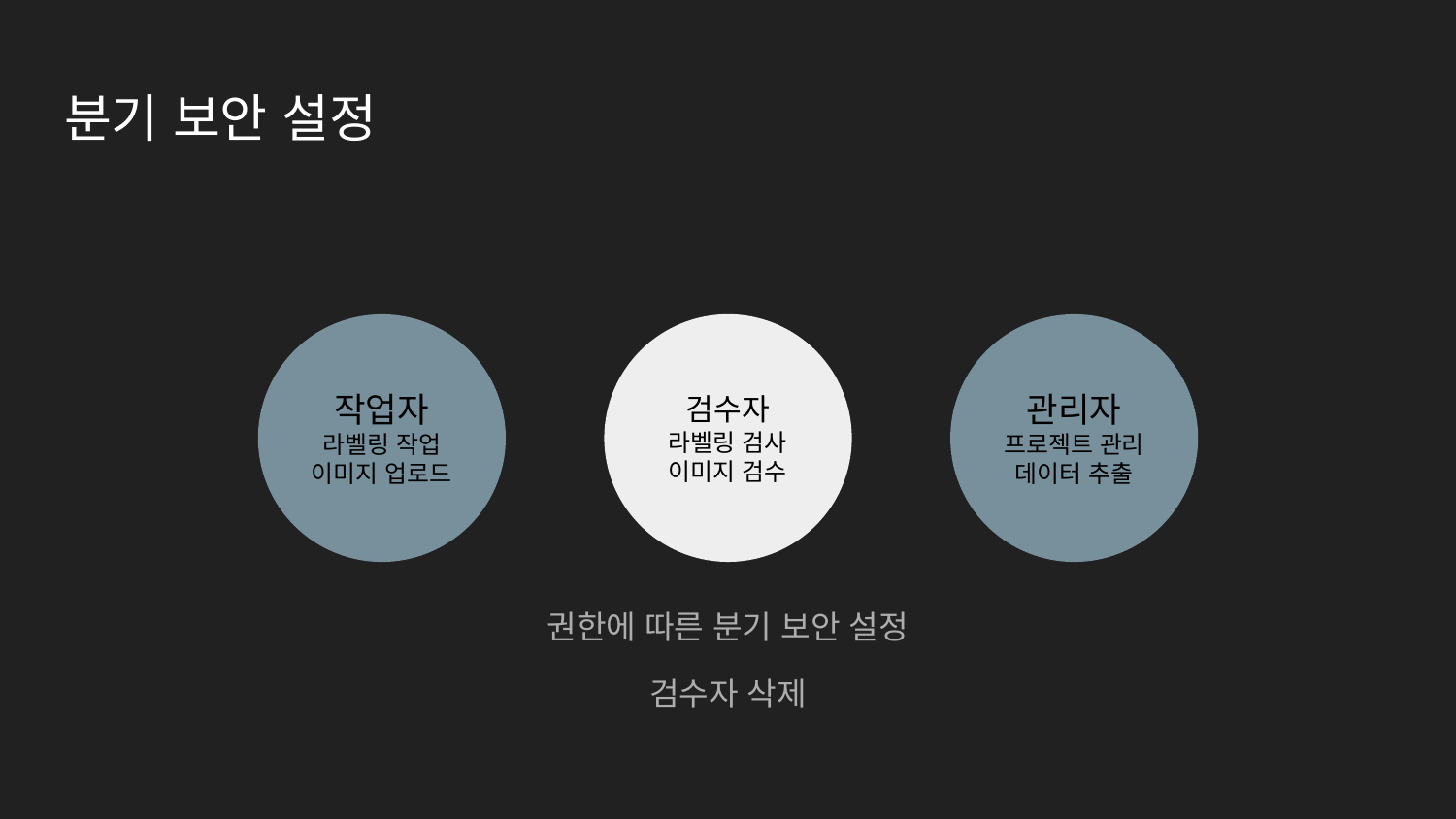

# 분기 보안 설정
검수자
라벨링 검사
이미지 검수
작업자
라벨링 작업
이미지 업로드
관리자
프로젝트 관리
데이터 추출
권한에 따른 분기 보안 설정
검수자 삭제